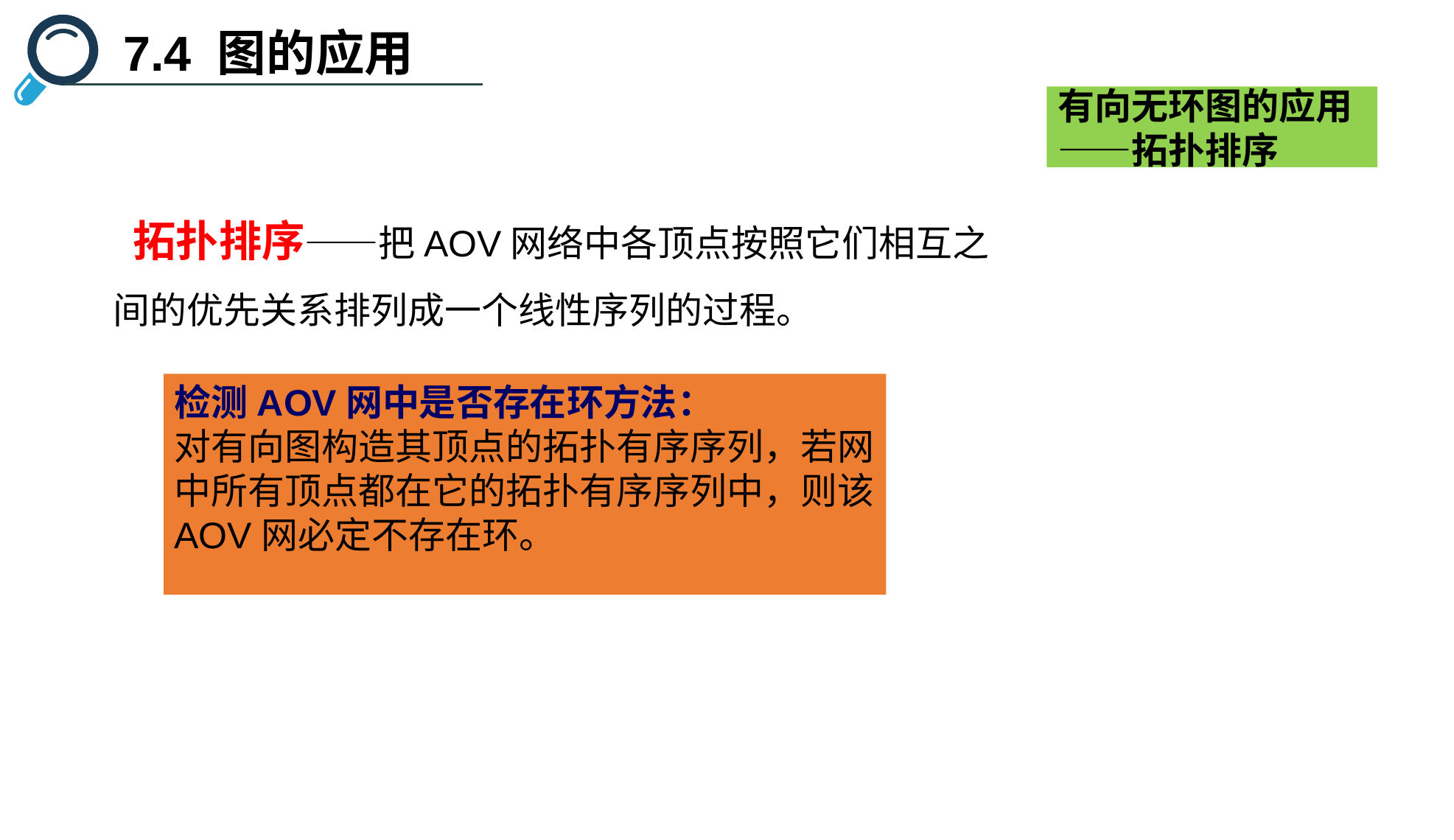

7.4 图的应用
有向无环图的应用——拓扑排序
 拓扑排序——把AOV网络中各顶点按照它们相互之间的优先关系排列成一个线性序列的过程。
检测AOV网中是否存在环方法：
对有向图构造其顶点的拓扑有序序列，若网中所有顶点都在它的拓扑有序序列中，则该AOV网必定不存在环。